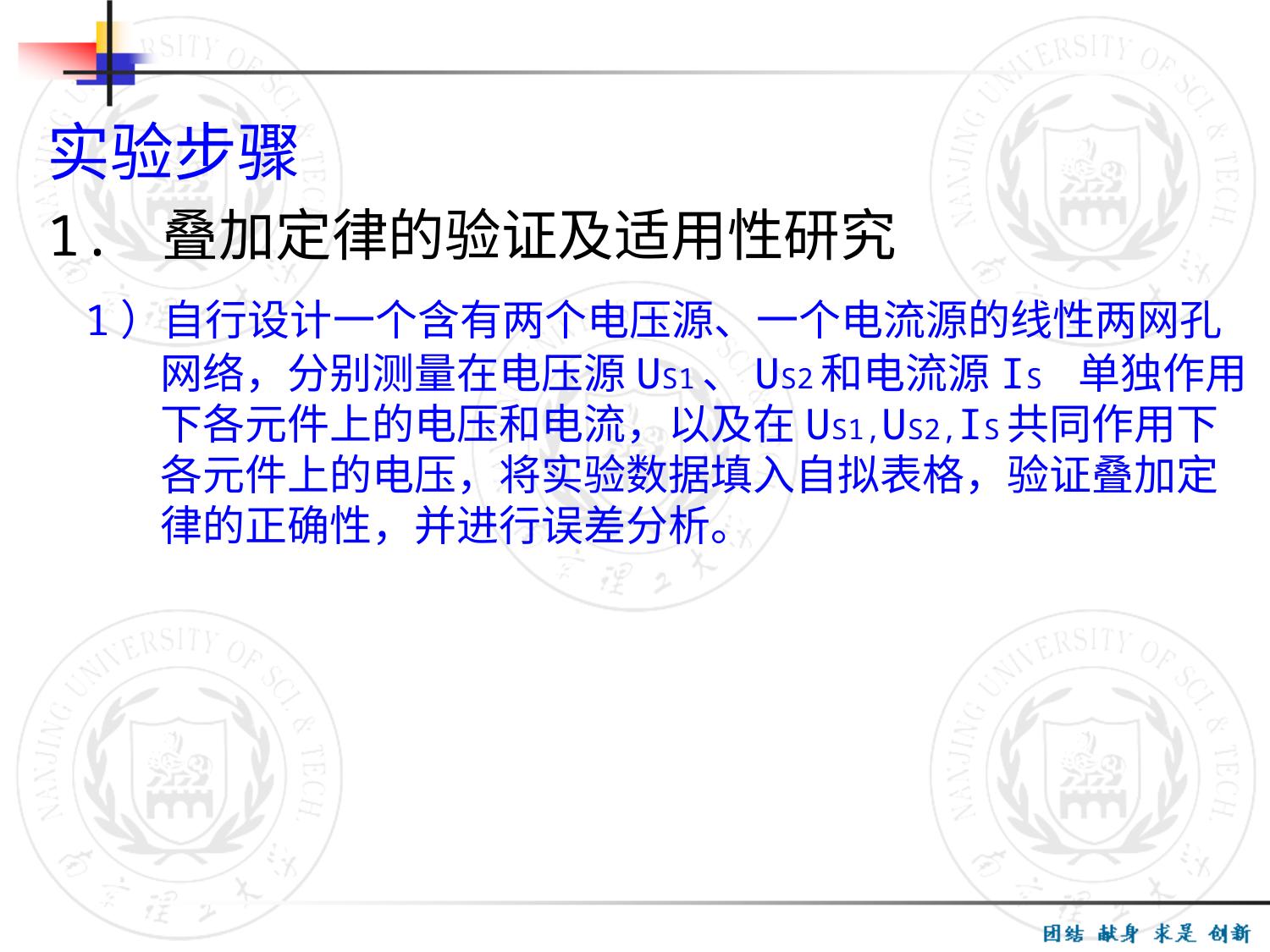

实验步骤
1. 叠加定律的验证及适用性研究
   1）自行设计一个含有两个电压源、一个电流源的线性两网孔网络，分别测量在电压源US1、US2和电流源IS 单独作用下各元件上的电压和电流，以及在US1,US2,IS共同作用下各元件上的电压，将实验数据填入自拟表格，验证叠加定律的正确性，并进行误差分析。